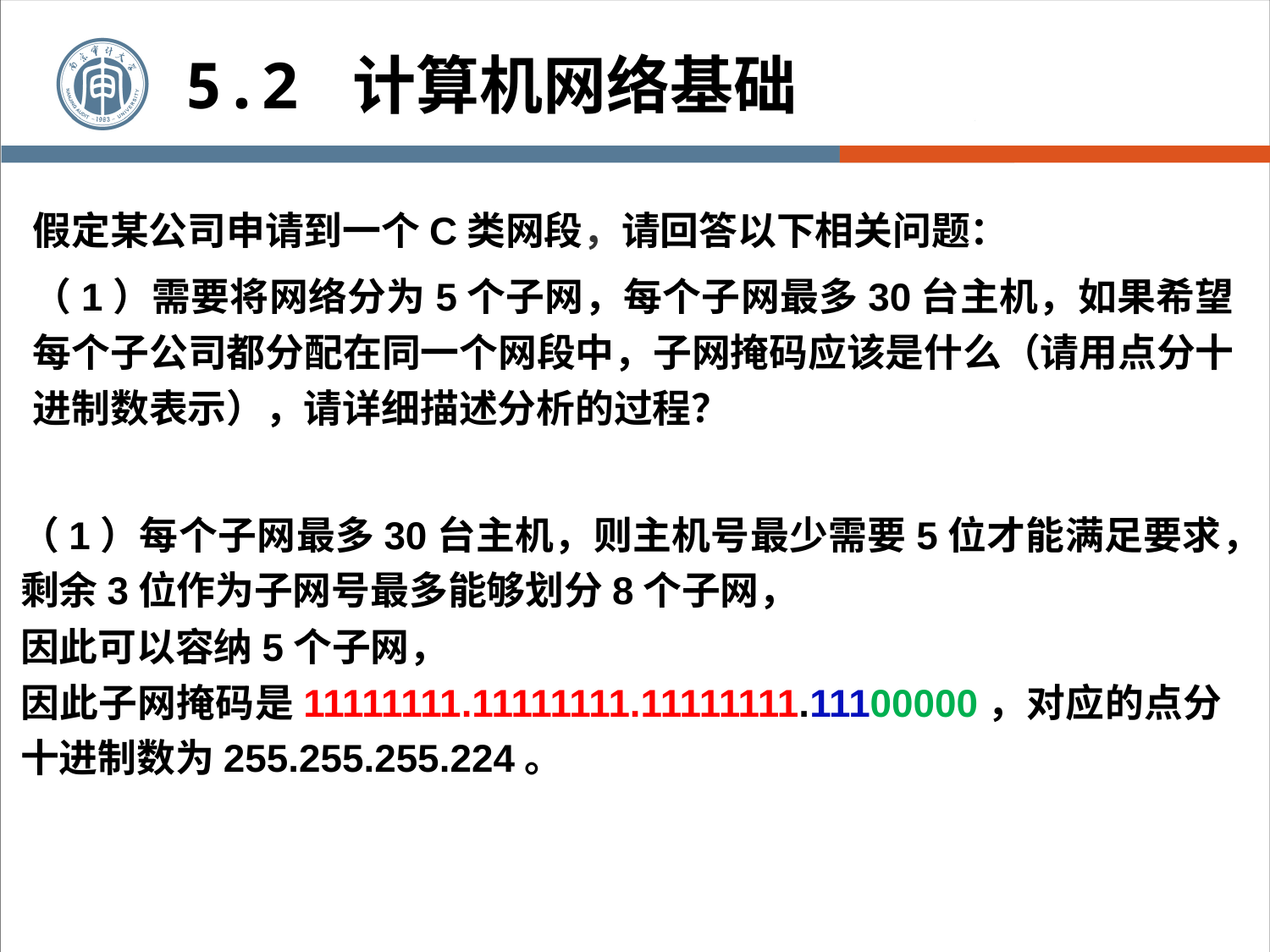

5.2 计算机网络基础
假定某公司申请到一个C类网段，请回答以下相关问题：
（1）需要将网络分为5个子网，每个子网最多30台主机，如果希望每个子公司都分配在同一个网段中，子网掩码应该是什么（请用点分十进制数表示），请详细描述分析的过程？
（1）每个子网最多30台主机，则主机号最少需要5位才能满足要求，
剩余3位作为子网号最多能够划分8个子网，
因此可以容纳5个子网，
因此子网掩码是11111111.11111111.11111111.11100000，对应的点分十进制数为255.255.255.224。